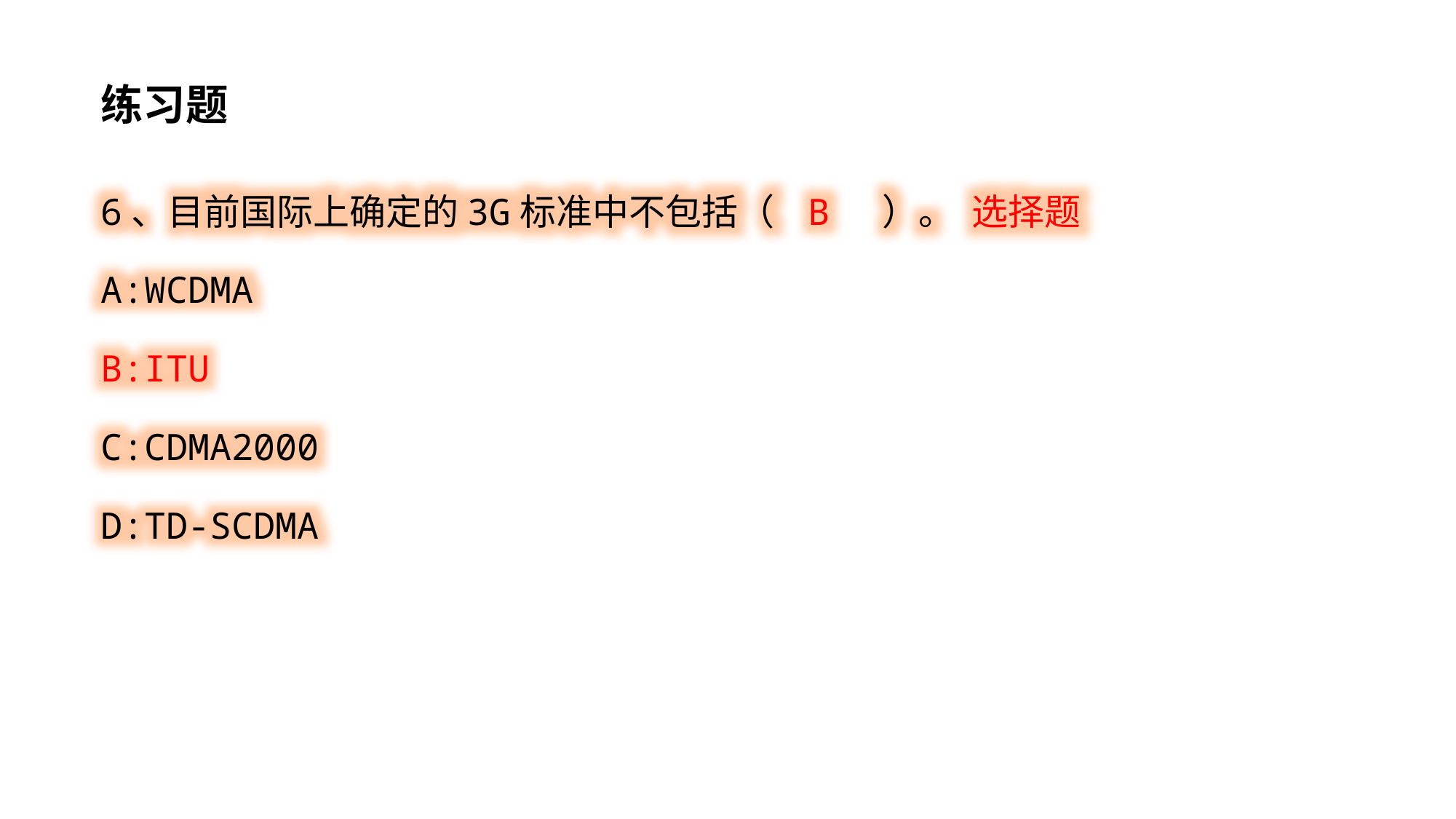

练习题
6、目前国际上确定的3G标准中不包括（   B  ）。  选择题

A:WCDMA

B:ITU

C:CDMA2000

D:TD-SCDMA